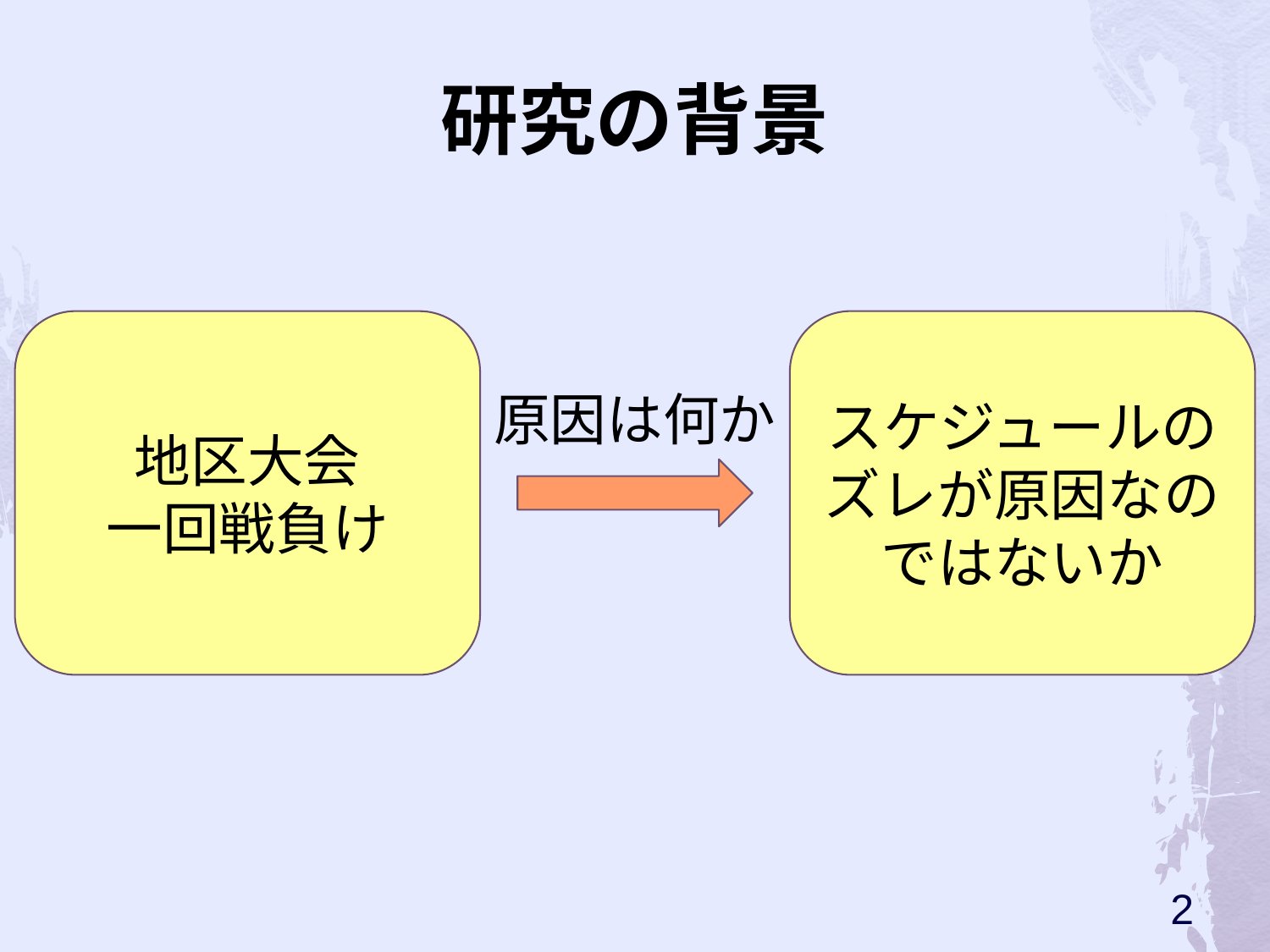

# 研究の背景
地区大会
一回戦負け
スケジュールのズレが原因なのではないか
原因は何か

2